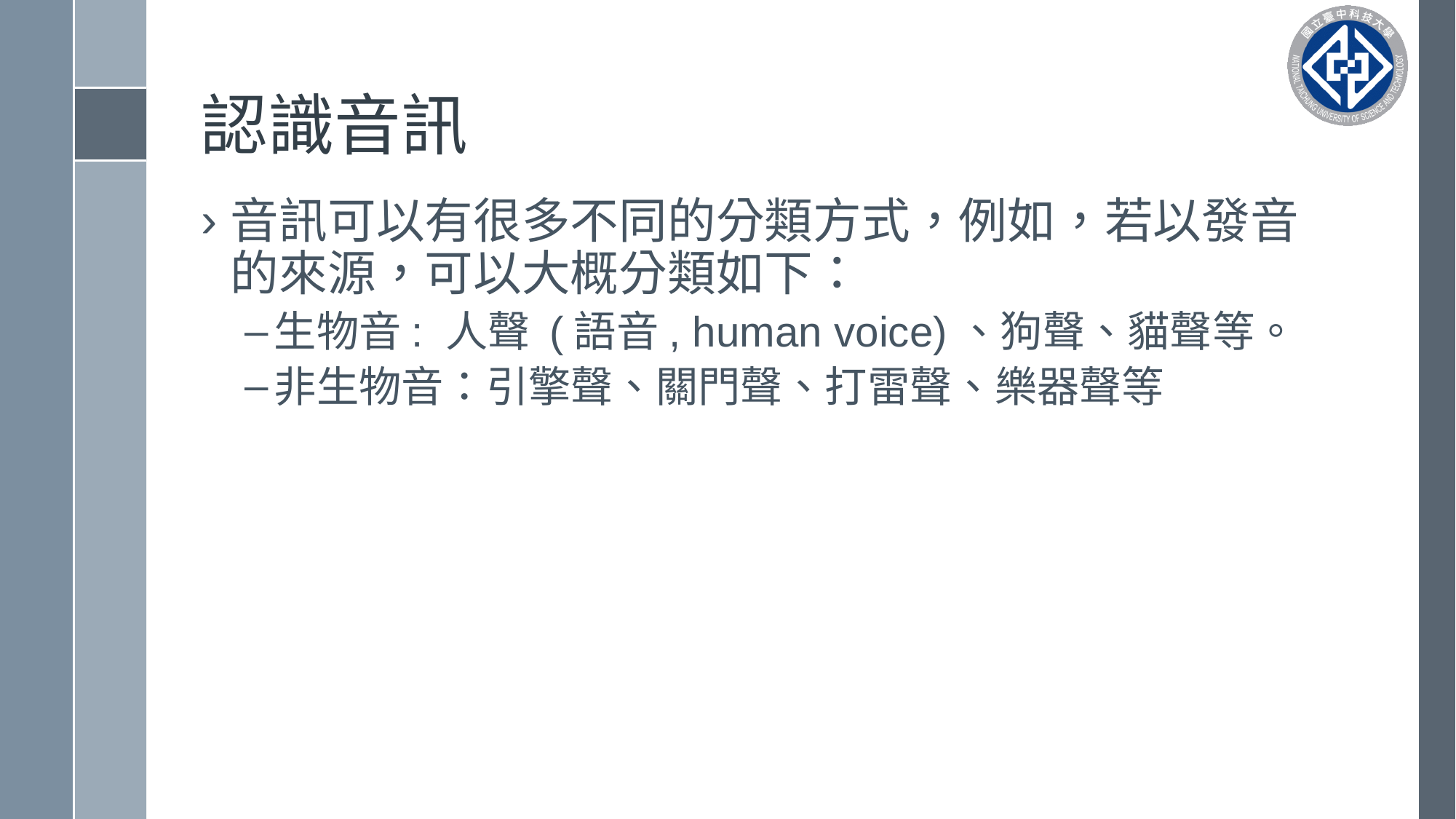

# 認識音訊
音訊可以有很多不同的分類方式，例如，若以發音的來源，可以大概分類如下：
生物音: 人聲 (語音, human voice)、狗聲、貓聲等。
非生物音：引擎聲、關門聲、打雷聲、樂器聲等